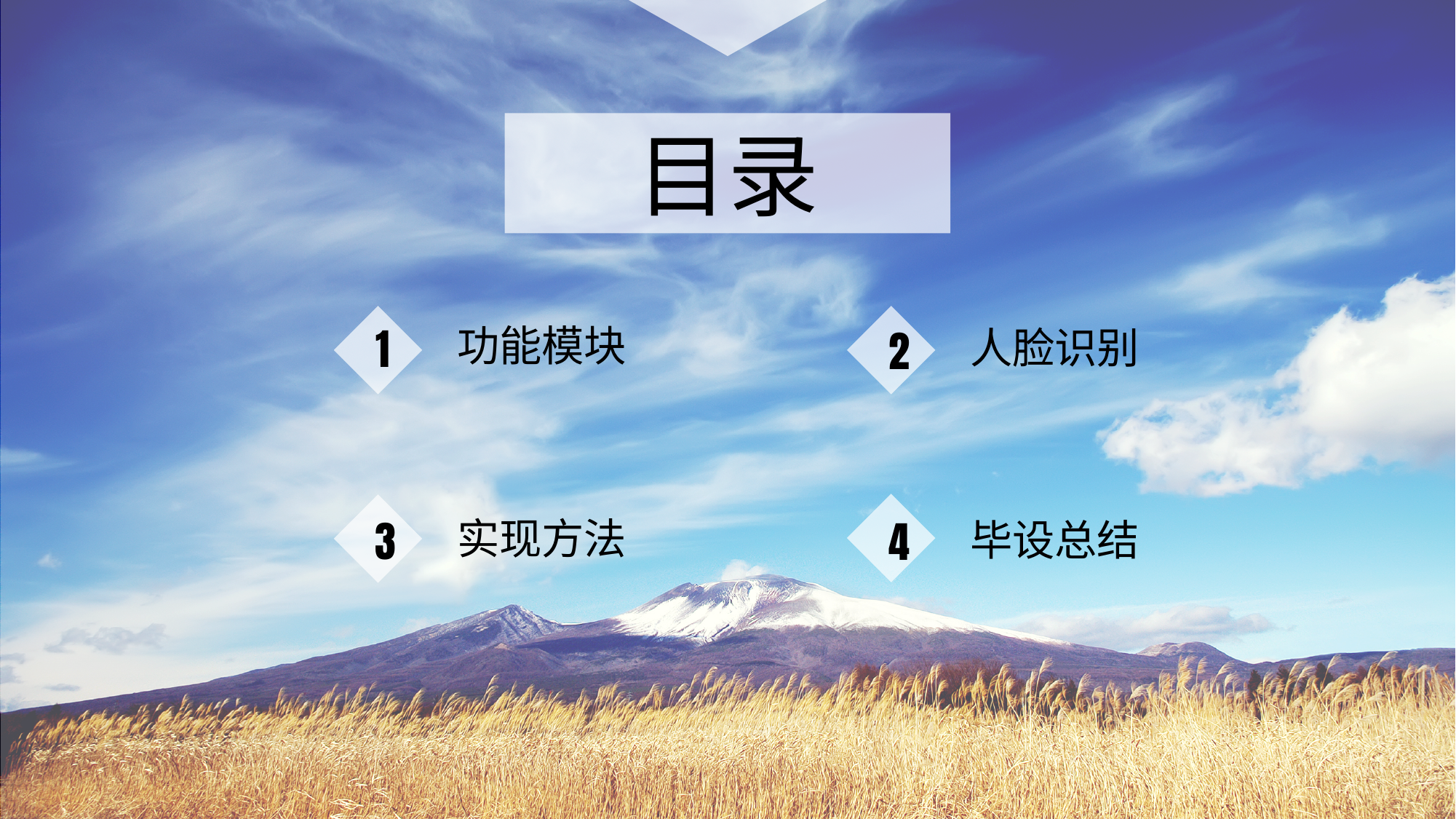

目录

功能模块
人脸识别
1
2

实现方法
毕设总结
3
4